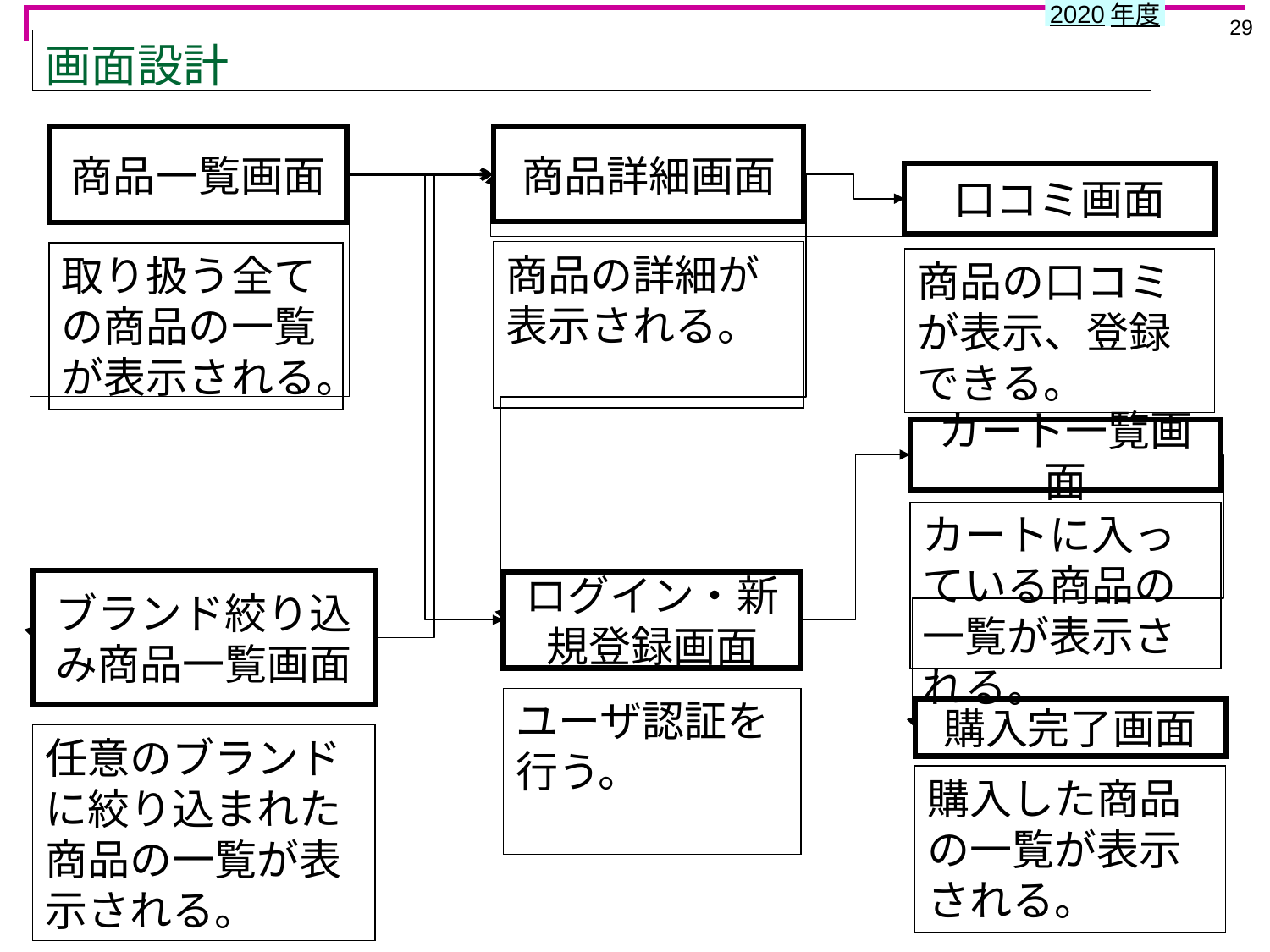

29
# 画面設計
商品一覧画面
商品詳細画面
口コミ画面
商品の詳細が表示される。
取り扱う全ての商品の一覧が表示される。
商品の口コミが表示、登録できる。
カート一覧画面
カートに入っている商品の一覧が表示される。
ブランド絞り込み商品一覧画面
ログイン・新規登録画面
ユーザ認証を行う。
購入完了画面
任意のブランドに絞り込まれた商品の一覧が表示される。
購入した商品の一覧が表示される。